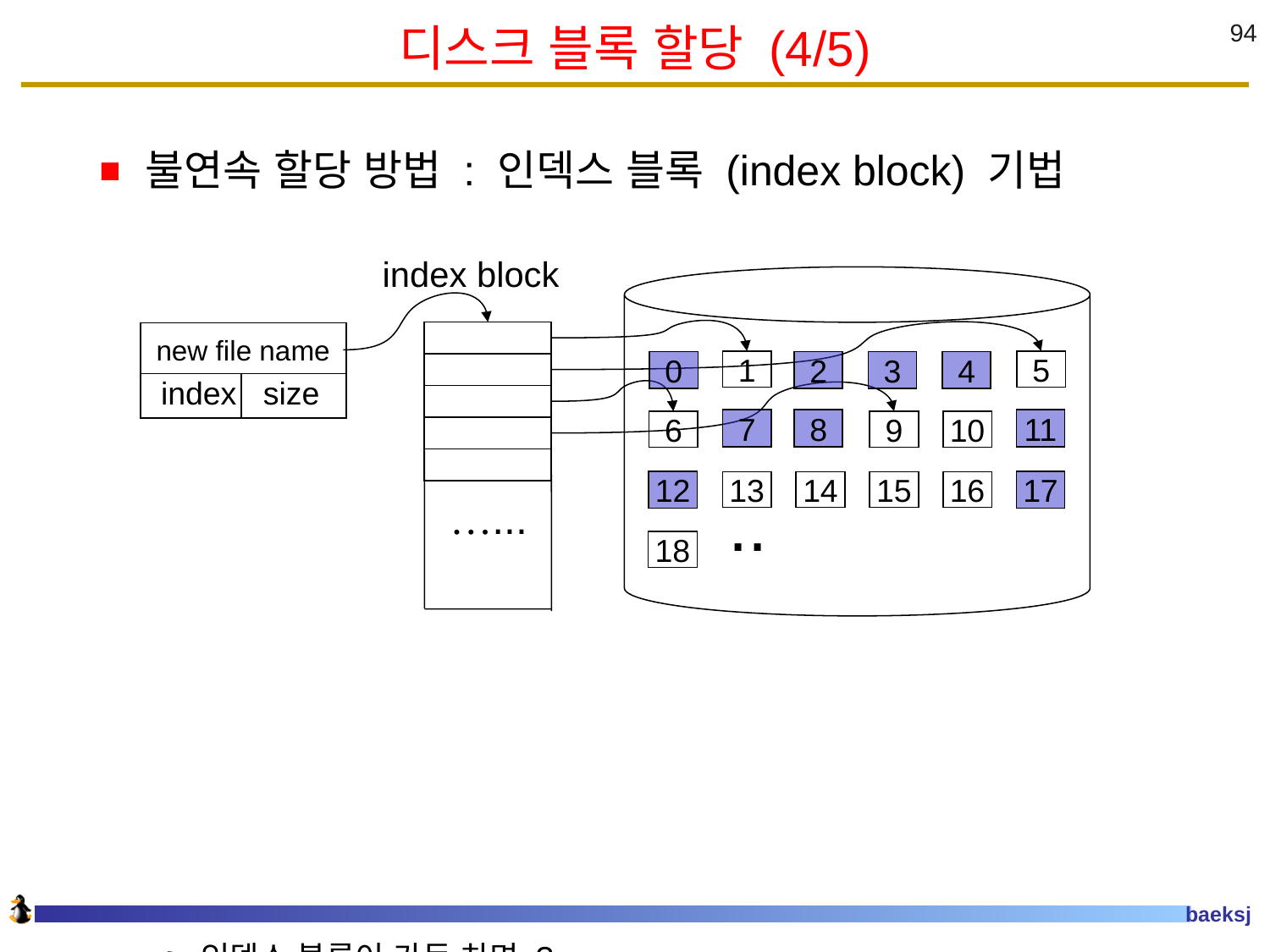

# 디스크 블록 할당 (4/5)
94
불연속 할당 방법 : 인덱스 블록 (index block) 기법

인덱스 블록이 가득 차면 ?
 index block

new file name
1
5
0
2
3
4

 index   size

7
8
11
6
9
10

12
17
13
14
15
16
..

…...
18